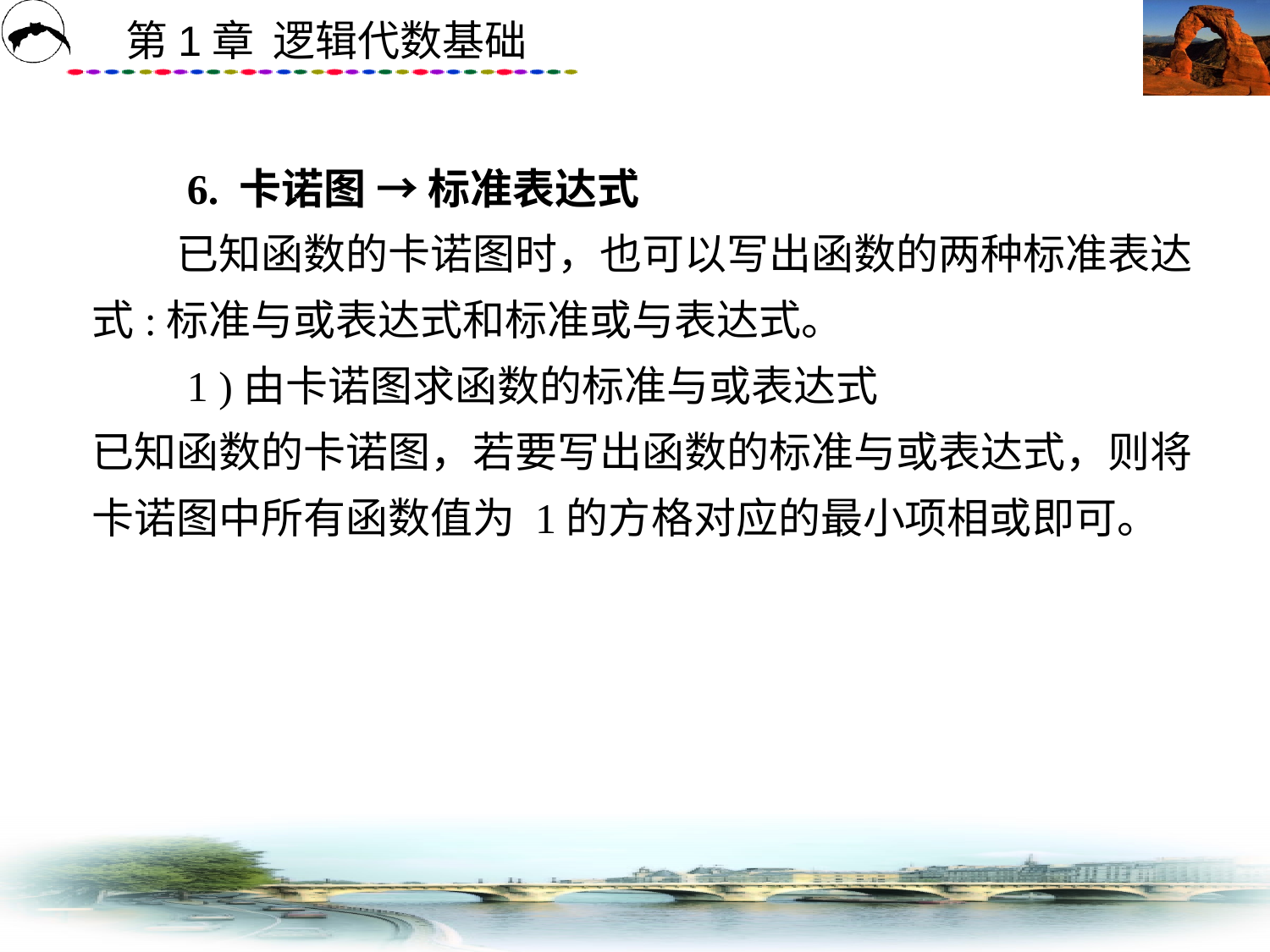

# 6. 卡诺图 → 标准表达式 　　已知函数的卡诺图时，也可以写出函数的两种标准表达式:标准与或表达式和标准或与表达式。 　　1 )由卡诺图求函数的标准与或表达式 已知函数的卡诺图，若要写出函数的标准与或表达式，则将卡诺图中所有函数值为 1的方格对应的最小项相或即可。